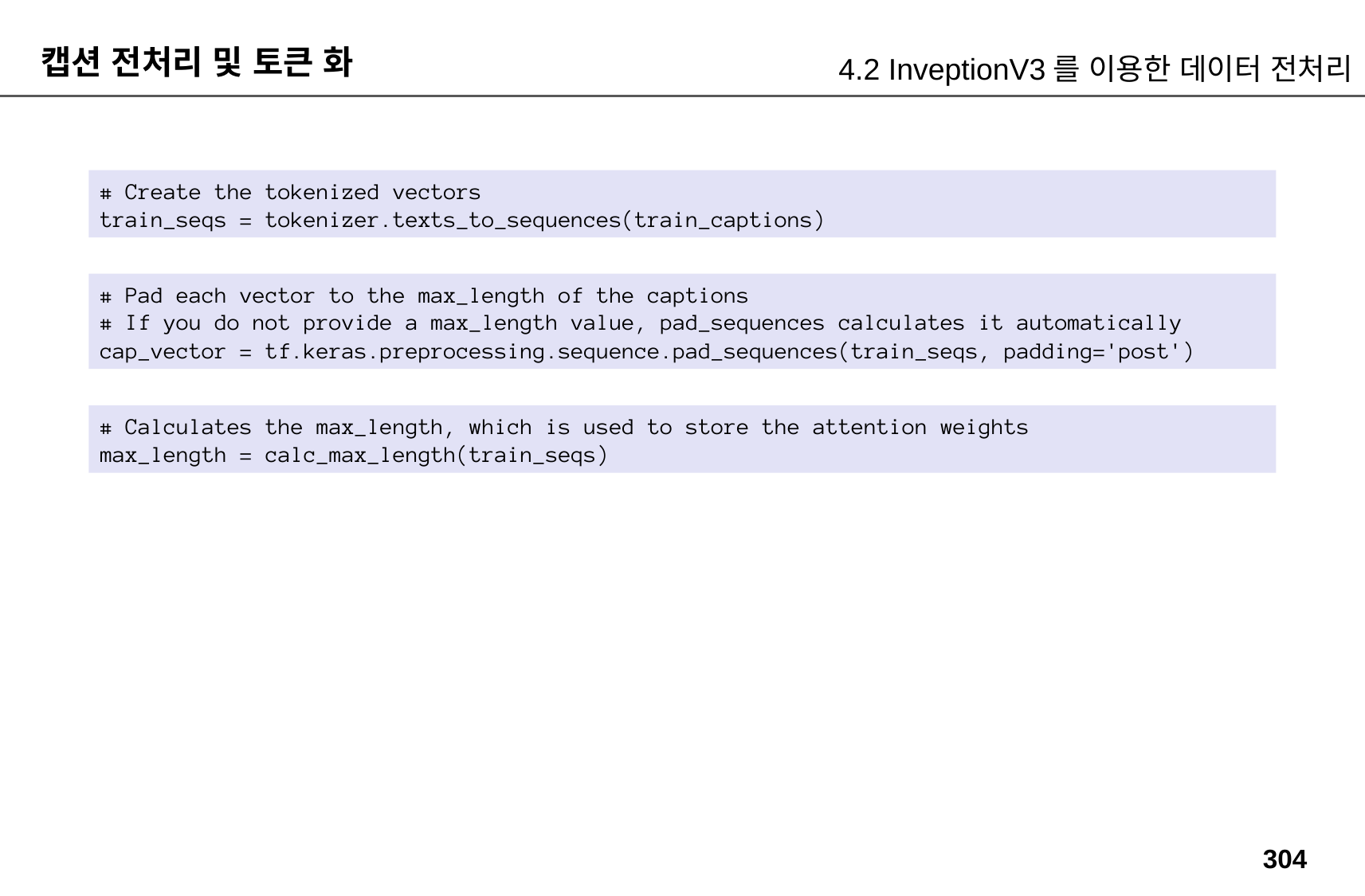

캡션 전처리 및 토큰 화
4.2 InveptionV3를 이용한 데이터 전처리
# Create the tokenized vectors
train_seqs = tokenizer.texts_to_sequences(train_captions)
# Pad each vector to the max_length of the captions
# If you do not provide a max_length value, pad_sequences calculates it automatically
cap_vector = tf.keras.preprocessing.sequence.pad_sequences(train_seqs, padding='post')
# Calculates the max_length, which is used to store the attention weights
max_length = calc_max_length(train_seqs)